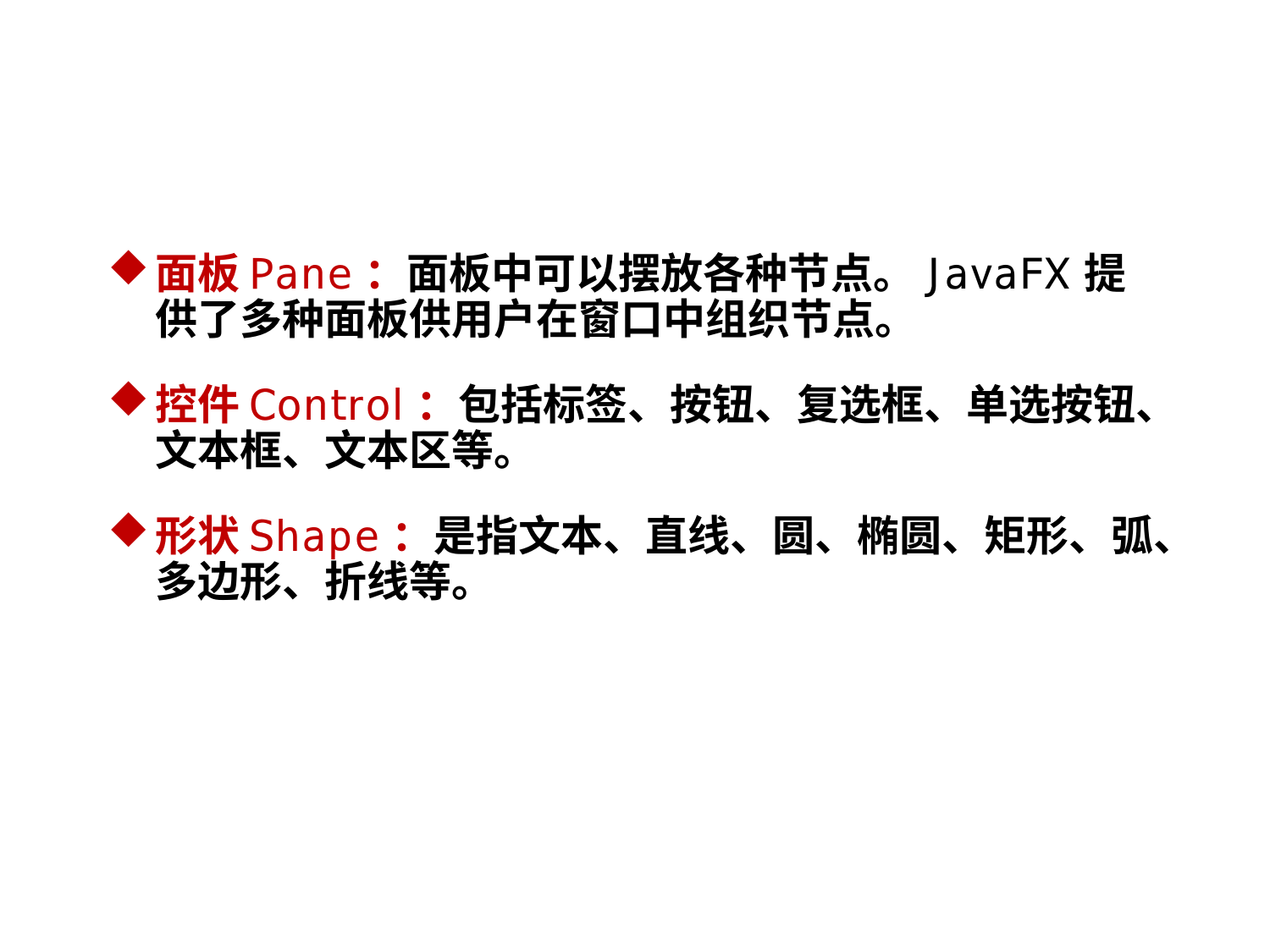

面板Pane：面板中可以摆放各种节点。JavaFX提供了多种面板供用户在窗口中组织节点。

控件Control：包括标签、按钮、复选框、单选按钮、文本框、文本区等。

形状Shape：是指文本、直线、圆、椭圆、矩形、弧、多边形、折线等。